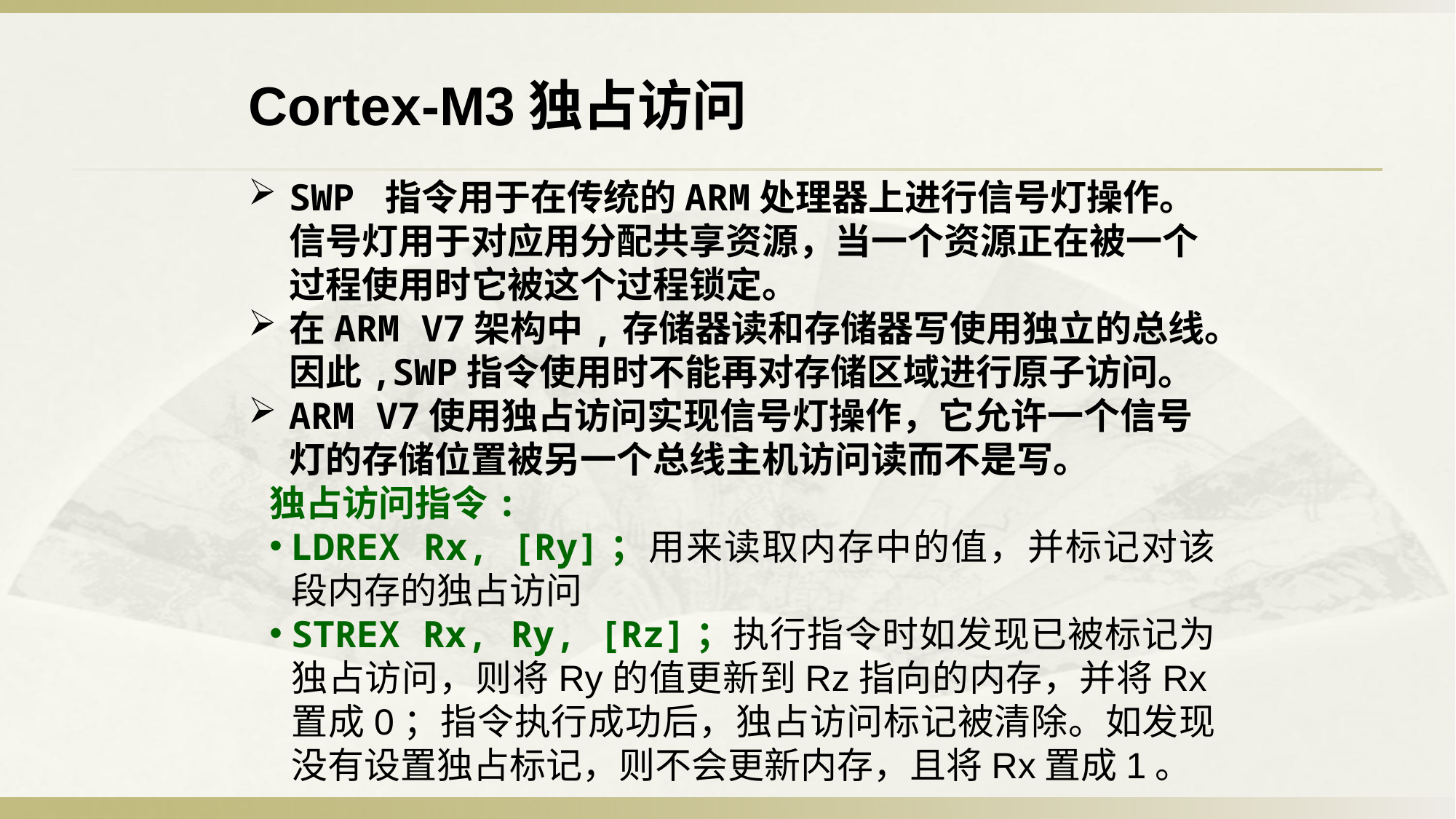

Cortex-M3独占访问
SWP 指令用于在传统的ARM处理器上进行信号灯操作。信号灯用于对应用分配共享资源，当一个资源正在被一个过程使用时它被这个过程锁定。
在ARM V7架构中,存储器读和存储器写使用独立的总线。因此,SWP指令使用时不能再对存储区域进行原子访问。
ARM V7使用独占访问实现信号灯操作，它允许一个信号灯的存储位置被另一个总线主机访问读而不是写。
独占访问指令:
LDREX Rx, [Ry]；用来读取内存中的值，并标记对该段内存的独占访问
STREX Rx, Ry, [Rz]；执行指令时如发现已被标记为独占访问，则将Ry的值更新到Rz指向的内存，并将Rx置成0；指令执行成功后，独占访问标记被清除。如发现没有设置独占标记，则不会更新内存，且将Rx置成1。